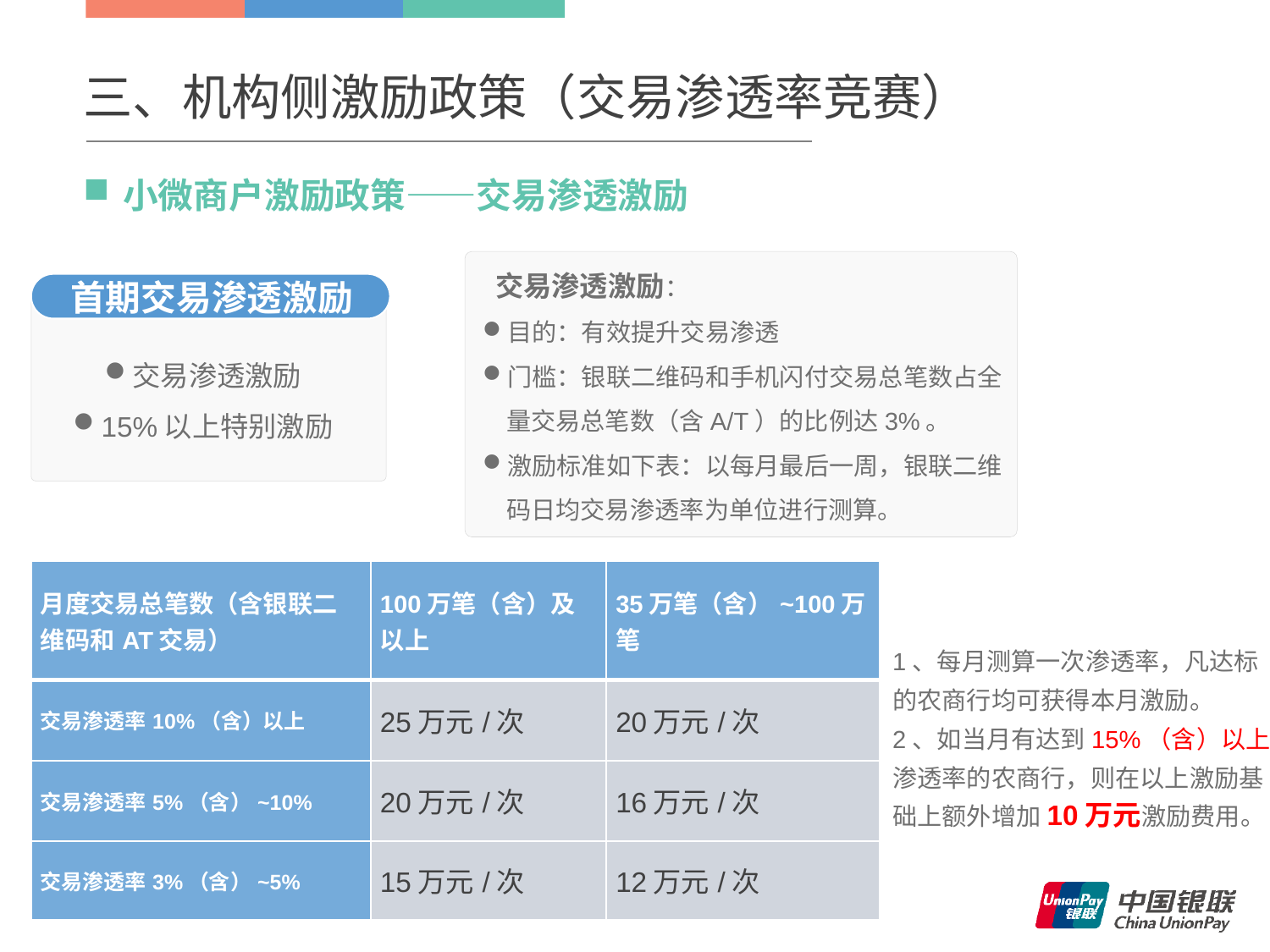

# 三、机构侧激励政策（交易渗透率竞赛）
小微商户激励政策——交易渗透激励
 交易渗透激励：
目的：有效提升交易渗透
门槛：银联二维码和手机闪付交易总笔数占全量交易总笔数（含A/T）的比例达3%。
激励标准如下表：以每月最后一周，银联二维码日均交易渗透率为单位进行测算。

首期交易渗透激励

交易渗透激励
15%以上特别激励
| 月度交易总笔数（含银联二维码和AT交易） | 100万笔（含）及以上 | 35万笔（含）~100万笔 |
| --- | --- | --- |
| 交易渗透率10%（含）以上 | 25万元/次 | 20万元/次 |
| 交易渗透率5%（含）~10% | 20万元/次 | 16万元/次 |
| 交易渗透率3%（含）~5% | 15万元/次 | 12万元/次 |
1、每月测算一次渗透率，凡达标的农商行均可获得本月激励。
2、如当月有达到15%（含）以上渗透率的农商行，则在以上激励基础上额外增加10万元激励费用。